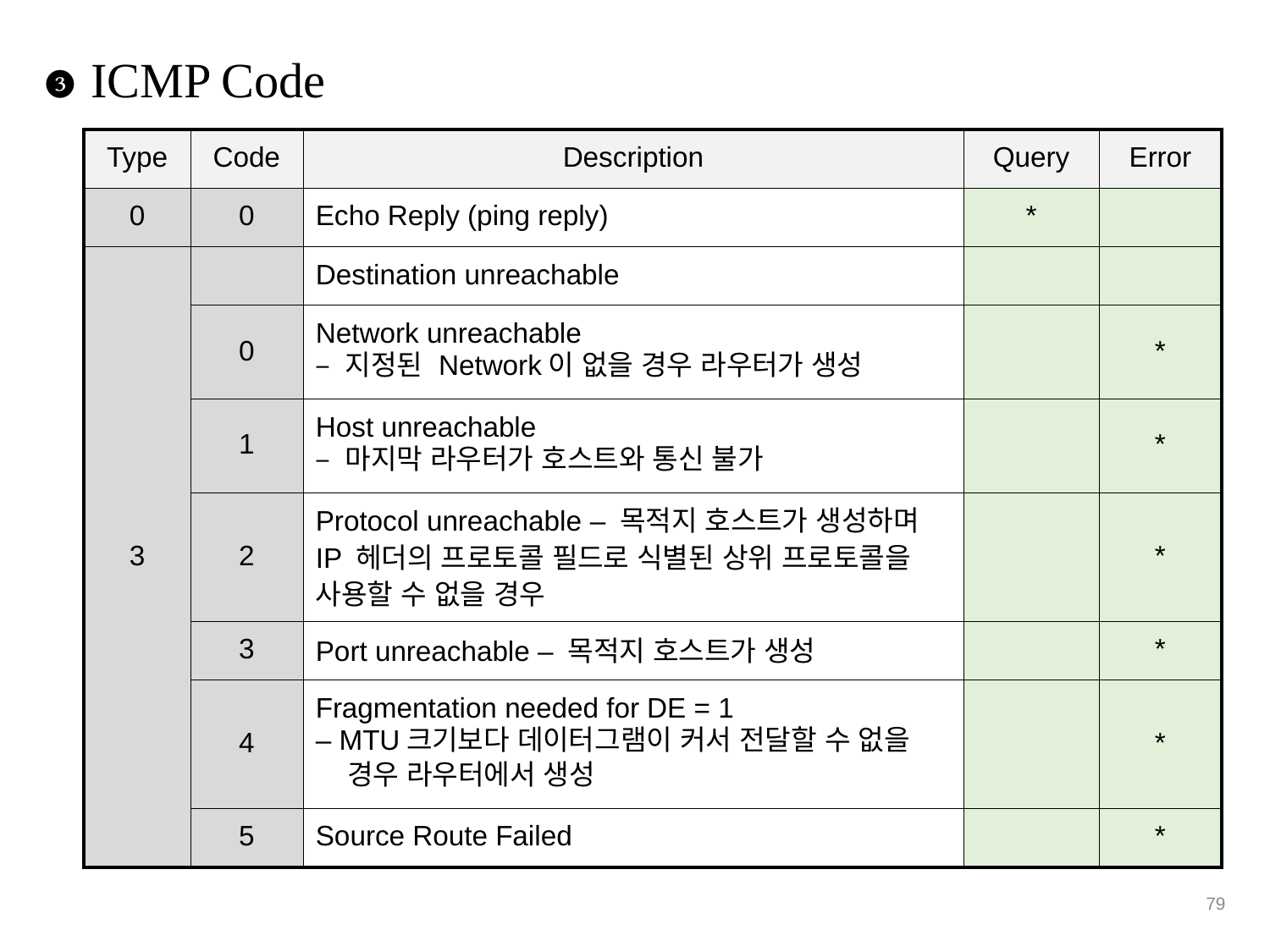

❸ ICMP Code
| Type | Code | Description | Query | Error |
| --- | --- | --- | --- | --- |
| 0 | 0 | Echo Reply (ping reply) | \* |  |
| 3 |  | Destination unreachable |  |  |
|  | 0 | Network unreachable – 지정된 Network이 없을 경우 라우터가 생성 |  | \* |
|  | 1 | Host unreachable – 마지막 라우터가 호스트와 통신 불가 |  | \* |
|  | 2 | Protocol unreachable – 목적지 호스트가 생성하며 IP 헤더의 프로토콜 필드로 식별된 상위 프로토콜을 사용할 수 없을 경우 |  | \* |
|  | 3 | Port unreachable – 목적지 호스트가 생성 |  | \* |
|  | 4 | Fragmentation needed for DE = 1 – MTU크기보다 데이터그램이 커서 전달할 수 없을 경우 라우터에서 생성 |  | \* |
|  | 5 | Source Route Failed |  | \* |
79